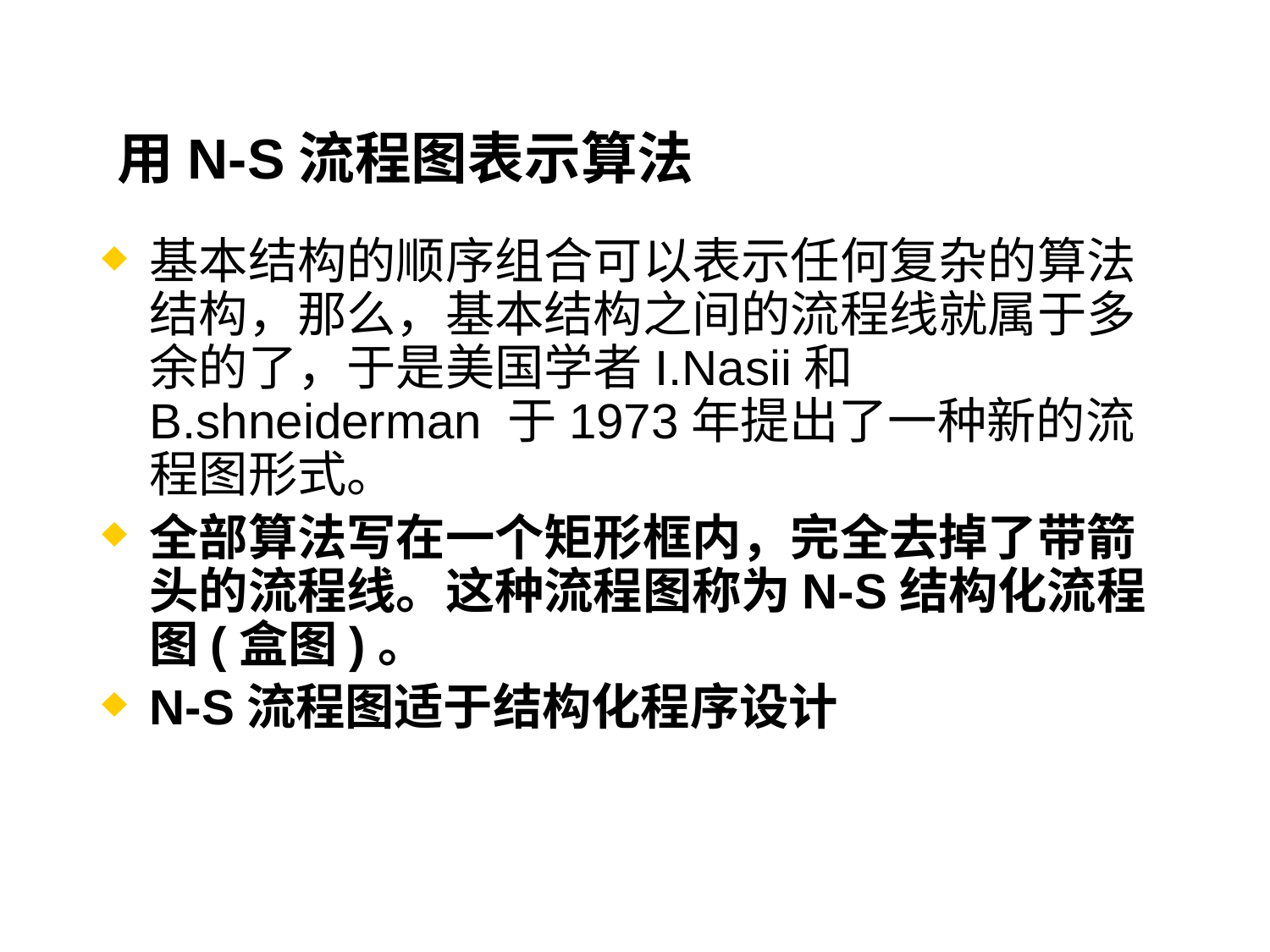

# 用N-S流程图表示算法
基本结构的顺序组合可以表示任何复杂的算法结构，那么，基本结构之间的流程线就属于多余的了，于是美国学者I.Nasii和B.shneiderman 于1973年提出了一种新的流程图形式。
全部算法写在一个矩形框内，完全去掉了带箭头的流程线。这种流程图称为N-S结构化流程图(盒图)。
N-S流程图适于结构化程序设计